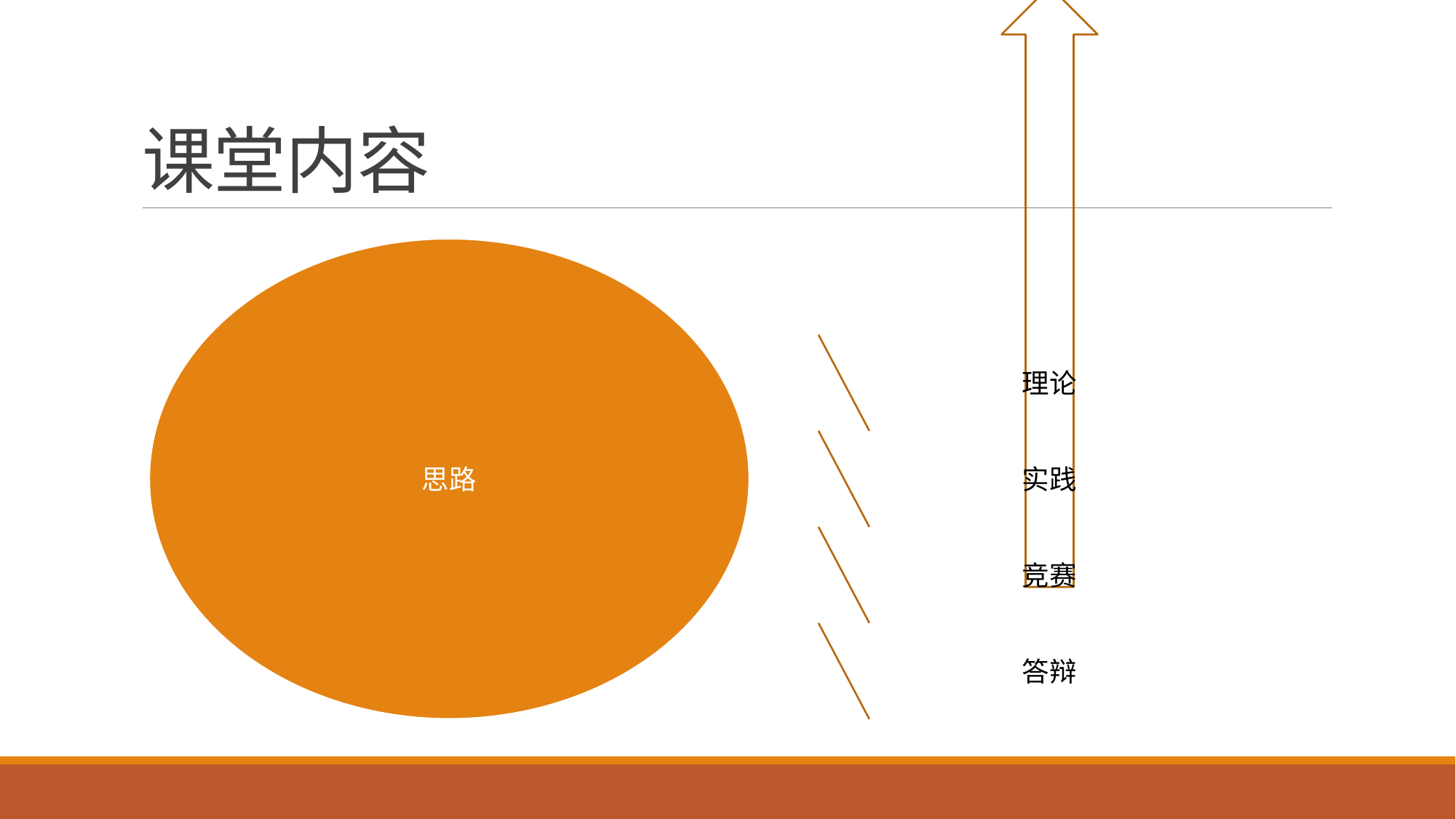

# 课堂内容
思路
理论
实践
竞赛
答辩